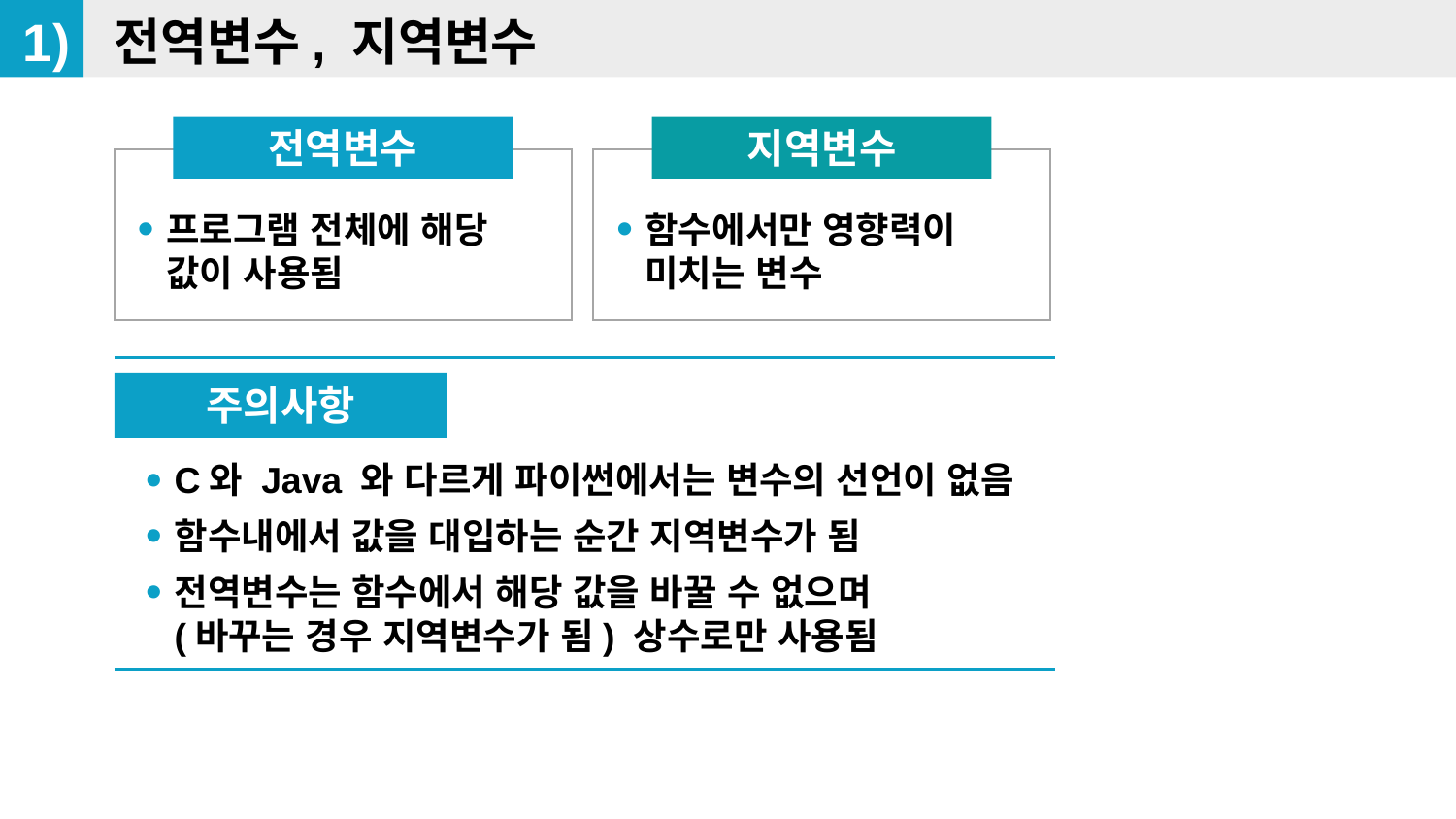

1)
전역변수, 지역변수
지역변수
전역변수
프로그램 전체에 해당 값이 사용됨
함수에서만 영향력이 미치는 변수
주의사항
C와 Java 와 다르게 파이썬에서는 변수의 선언이 없음
함수내에서 값을 대입하는 순간 지역변수가 됨
전역변수는 함수에서 해당 값을 바꿀 수 없으며
(바꾸는 경우 지역변수가 됨) 상수로만 사용됨